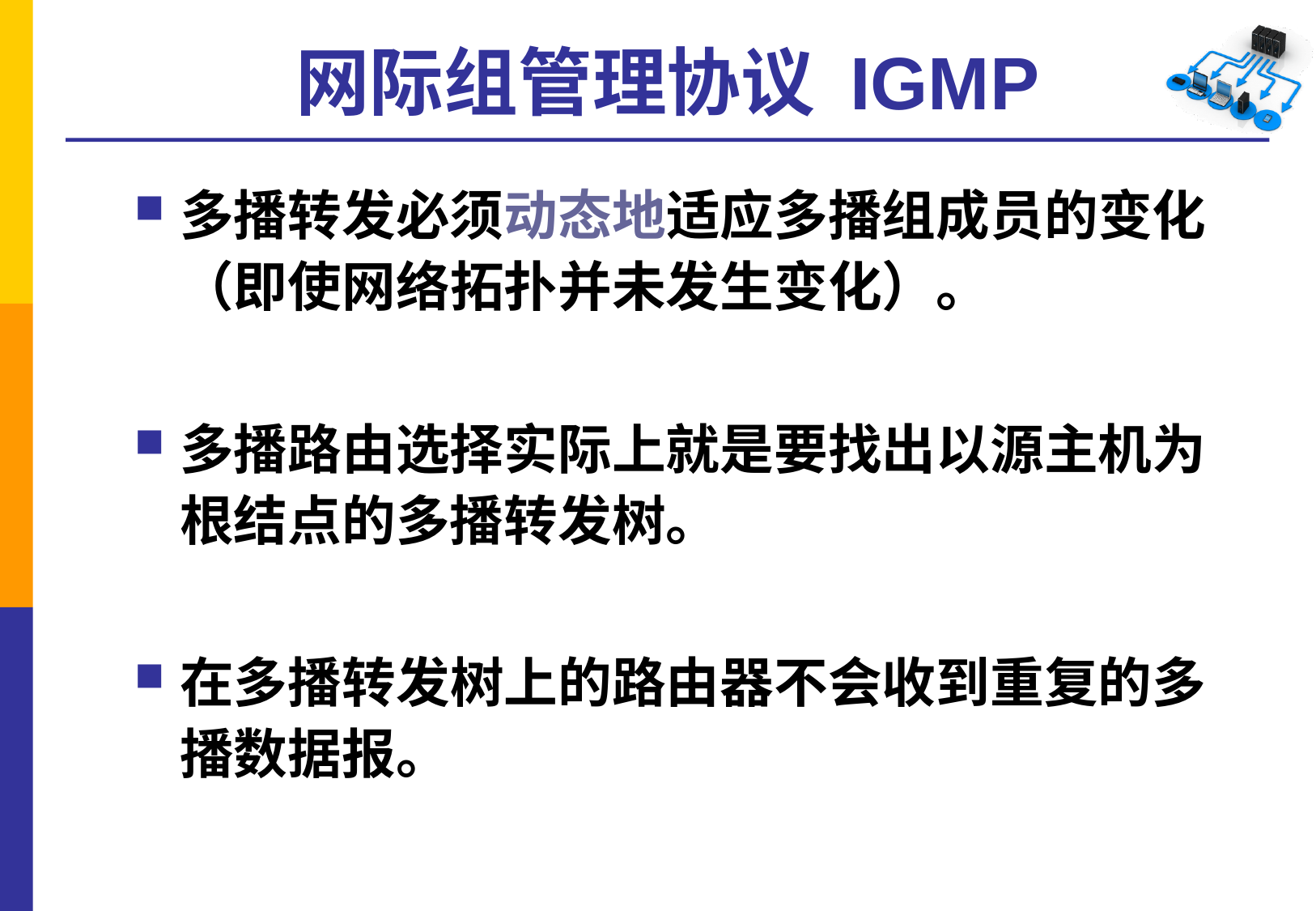

# 网际组管理协议 IGMP
多播转发必须动态地适应多播组成员的变化（即使网络拓扑并未发生变化）。

多播路由选择实际上就是要找出以源主机为根结点的多播转发树。

在多播转发树上的路由器不会收到重复的多播数据报。